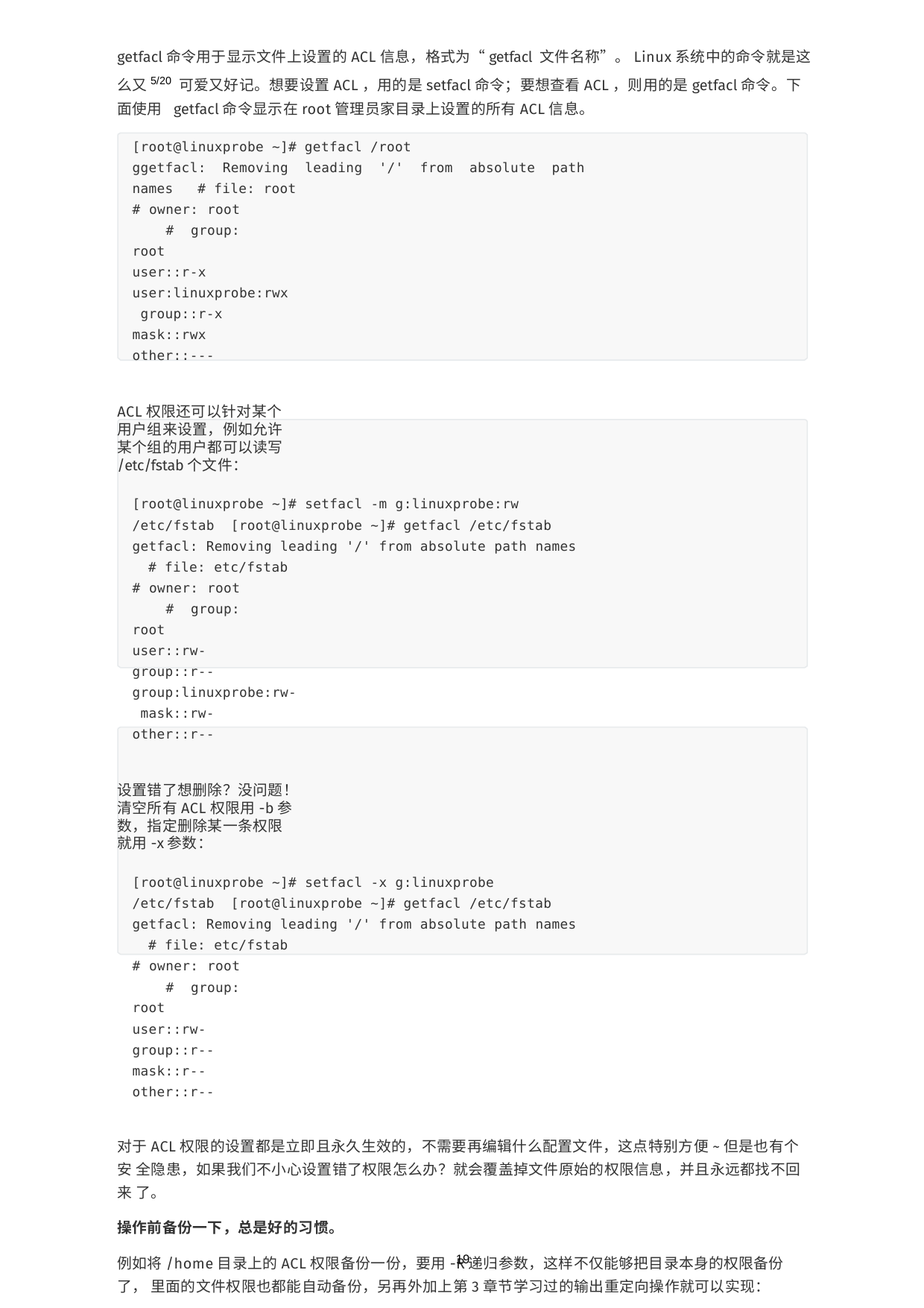

getfacl命令用于显示文件上设置的ACL信息，格式为“getfacl 文件名称”。Linux系统中的命令就是这么又5/20 可爱又好记。想要设置ACL，用的是setfacl命令；要想查看ACL，则用的是getfacl命令。下面使用  getfacl命令显示在root管理员家目录上设置的所有ACL信息。

[root@linuxprobe ~]# getfacl /root
ggetfacl: Removing leading '/' from absolute path names   # file: root
# owner: root   # group: root  user::r-x
user:linuxprobe:rwx  group::r-x  mask::rwx
other::---

ACL权限还可以针对某个用户组来设置，例如允许某个组的用户都可以读写/etc/fstab个文件：

[root@linuxprobe ~]# setfacl -m g:linuxprobe:rw /etc/fstab  [root@linuxprobe ~]# getfacl /etc/fstab
getfacl: Removing leading '/' from absolute path names   # file: etc/fstab
# owner: root   # group: root  user::rw-
group::r--  group:linuxprobe:rw-  mask::rw-
other::r--

设置错了想删除？没问题！清空所有ACL权限用-b参数，指定删除某一条权限就用-x参数：

[root@linuxprobe ~]# setfacl -x g:linuxprobe /etc/fstab  [root@linuxprobe ~]# getfacl /etc/fstab
getfacl: Removing leading '/' from absolute path names   # file: etc/fstab
# owner: root   # group: root  user::rw-
group::r--
mask::r--
other::r--

对于ACL权限的设置都是立即且永久生效的，不需要再编辑什么配置文件，这点特别方便~但是也有个安 全隐患，如果我们不小心设置错了权限怎么办？就会覆盖掉文件原始的权限信息，并且永远都找不回来 了。
操作前备份一下，总是好的习惯。
例如将/home目录上的ACL权限备份一份，要用-R递归参数，这样不仅能够把目录本身的权限备份了， 里面的文件权限也都能自动备份，另再外加上第3章节学习过的输出重定向操作就可以实现：

19